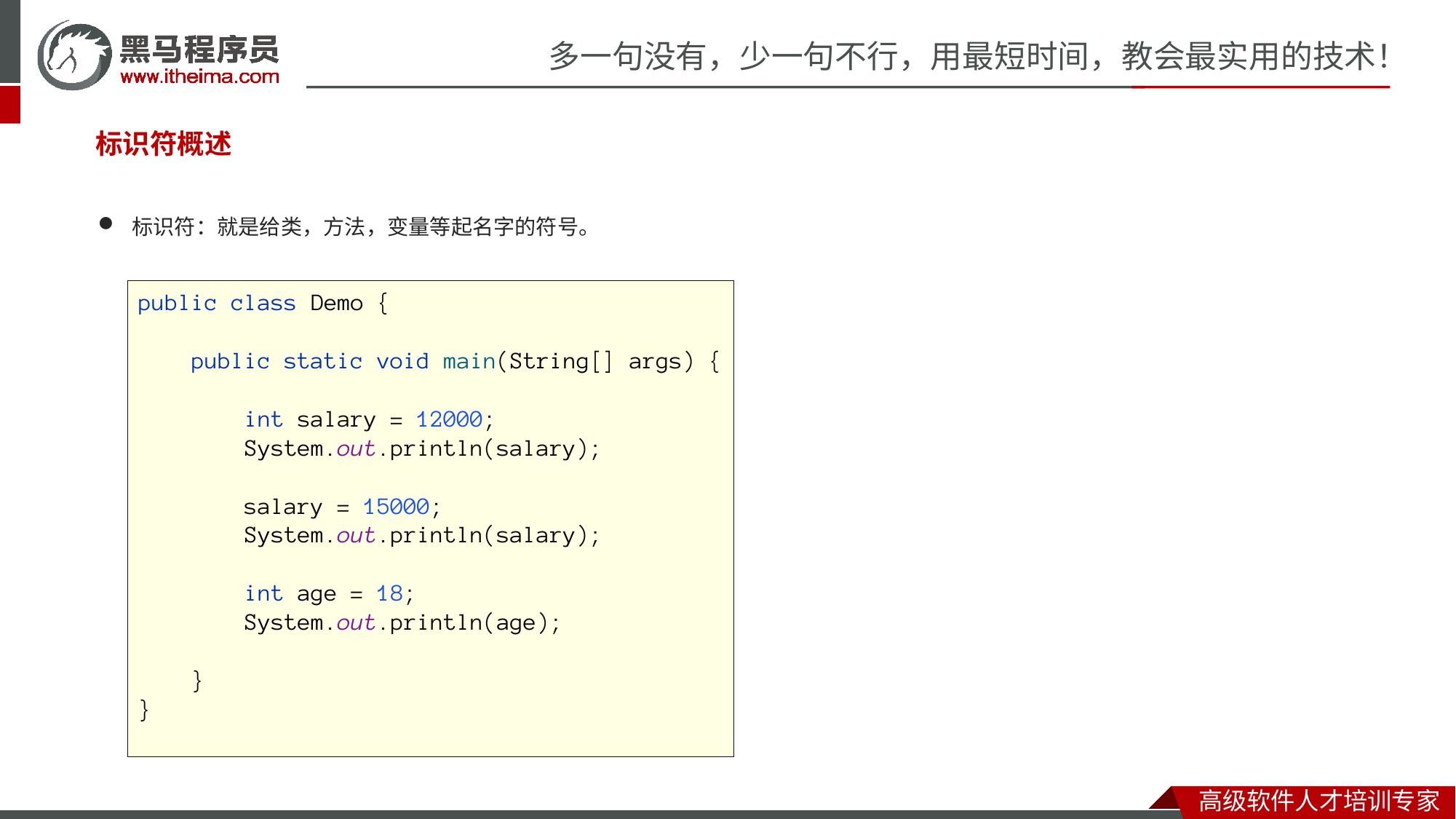

#
标识符概述
标识符：就是给类，方法，变量等起名字的符号。
public class Demo {
    public static void main(String[] args) {
        int salary = 12000;
        System.out.println(salary);
        salary = 15000;
        System.out.println(salary);
        int age = 18;
        System.out.println(age);
    }
}